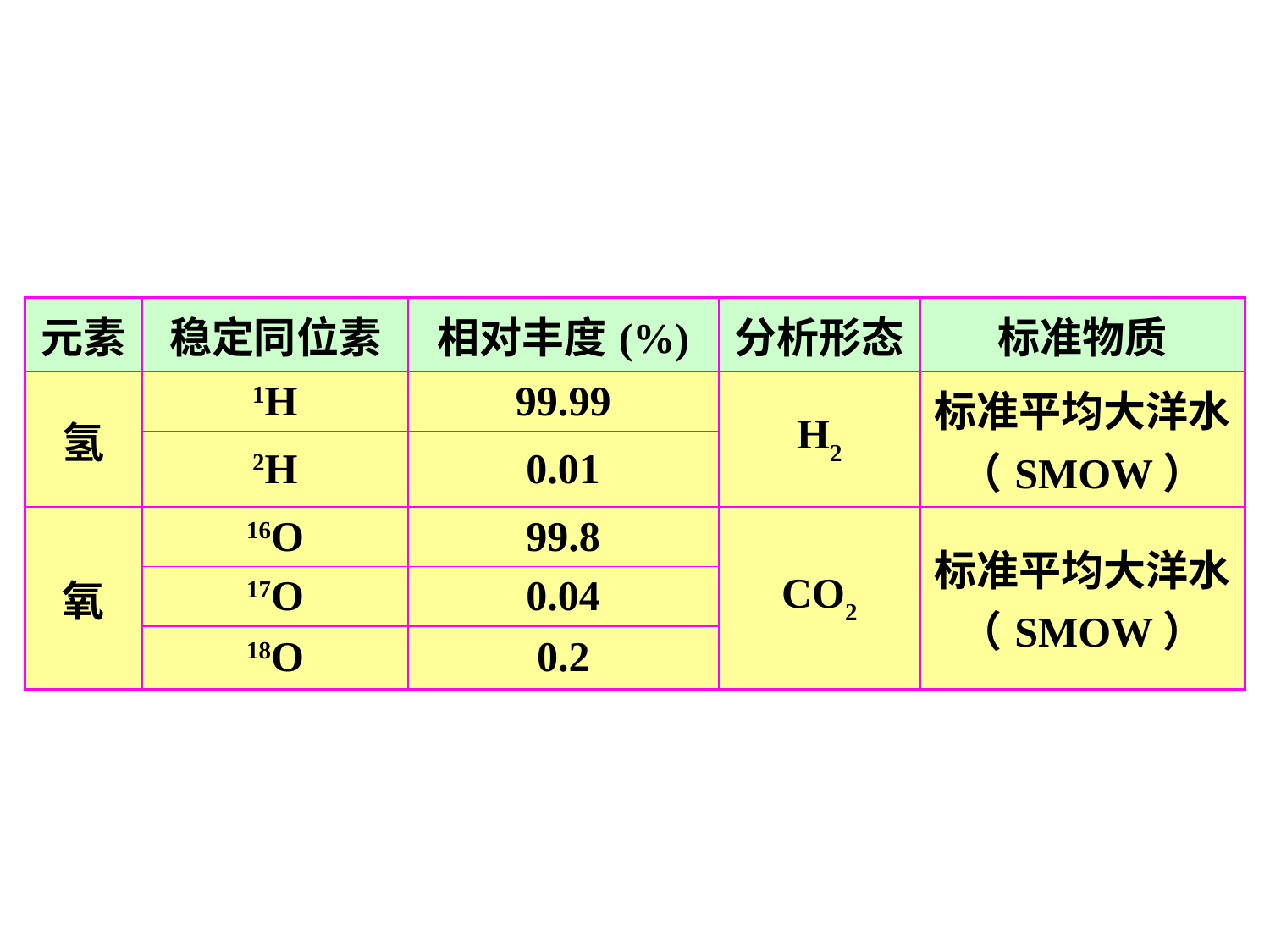

| 元素 | 稳定同位素 | 相对丰度(%) | 分析形态 | 标准物质 |
| --- | --- | --- | --- | --- |
| 氢 | 1H | 99.99 | H2 | 标准平均大洋水（SMOW） |
|  | 2H | 0.01 |  |  |
| 氧 | 16O | 99.8 | CO2 | 标准平均大洋水（SMOW） |
|  | 17O | 0.04 |  |  |
|  | 18O | 0.2 |  |  |